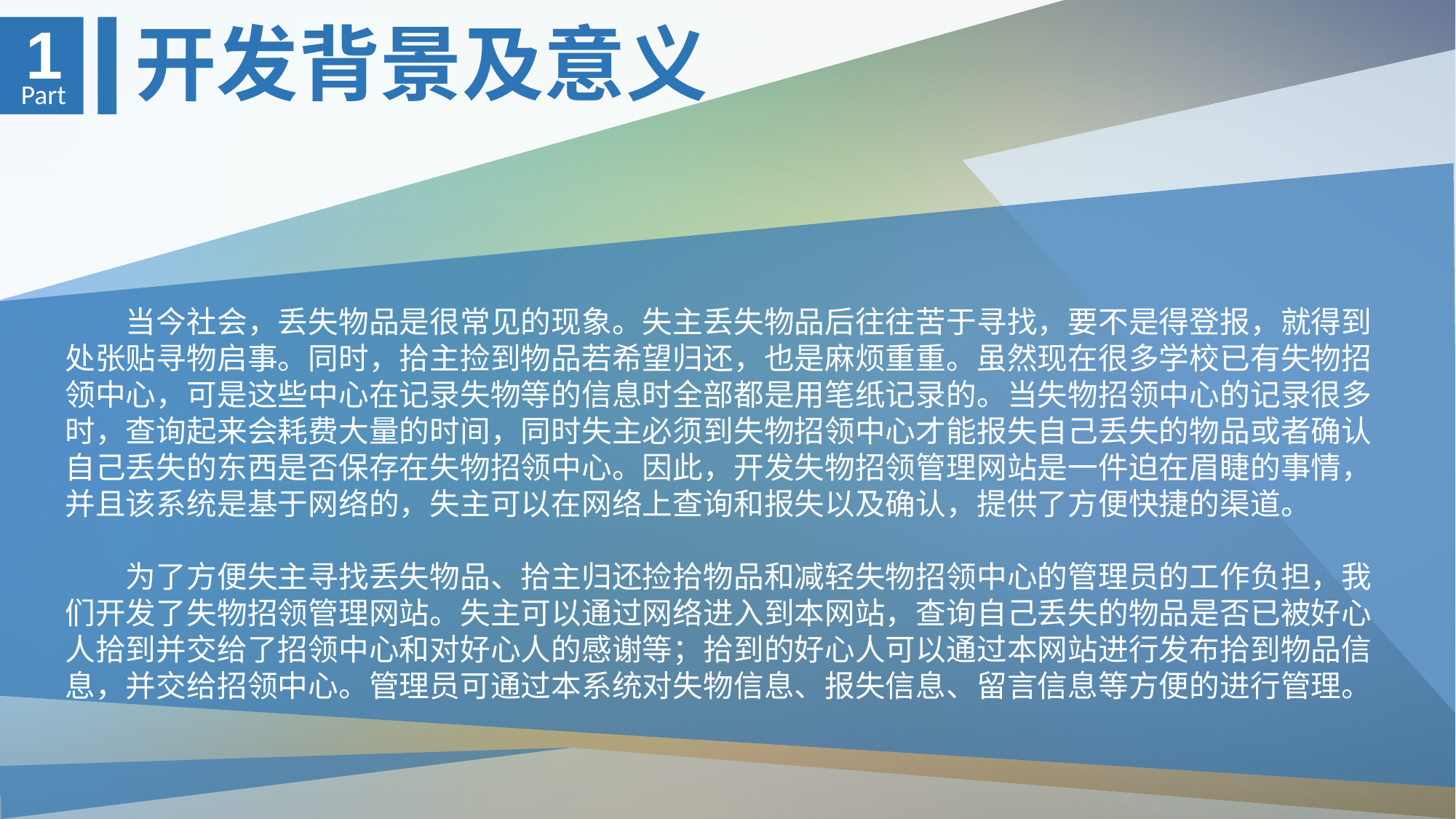

开发背景及意义
1
Part

　　当今社会，丢失物品是很常见的现象。失主丢失物品后往往苦于寻找，要不是得登报，就得到处张贴寻物启事。同时，拾主捡到物品若希望归还，也是麻烦重重。虽然现在很多学校已有失物招领中心，可是这些中心在记录失物等的信息时全部都是用笔纸记录的。当失物招领中心的记录很多时，查询起来会耗费大量的时间，同时失主必须到失物招领中心才能报失自己丢失的物品或者确认自己丢失的东西是否保存在失物招领中心。因此，开发失物招领管理网站是一件迫在眉睫的事情，并且该系统是基于网络的，失主可以在网络上查询和报失以及确认，提供了方便快捷的渠道。

　　为了方便失主寻找丢失物品、拾主归还捡拾物品和减轻失物招领中心的管理员的工作负担，我们开发了失物招领管理网站。失主可以通过网络进入到本网站，查询自己丢失的物品是否已被好心人拾到并交给了招领中心和对好心人的感谢等；拾到的好心人可以通过本网站进行发布拾到物品信息，并交给招领中心。管理员可通过本系统对失物信息、报失信息、留言信息等方便的进行管理。